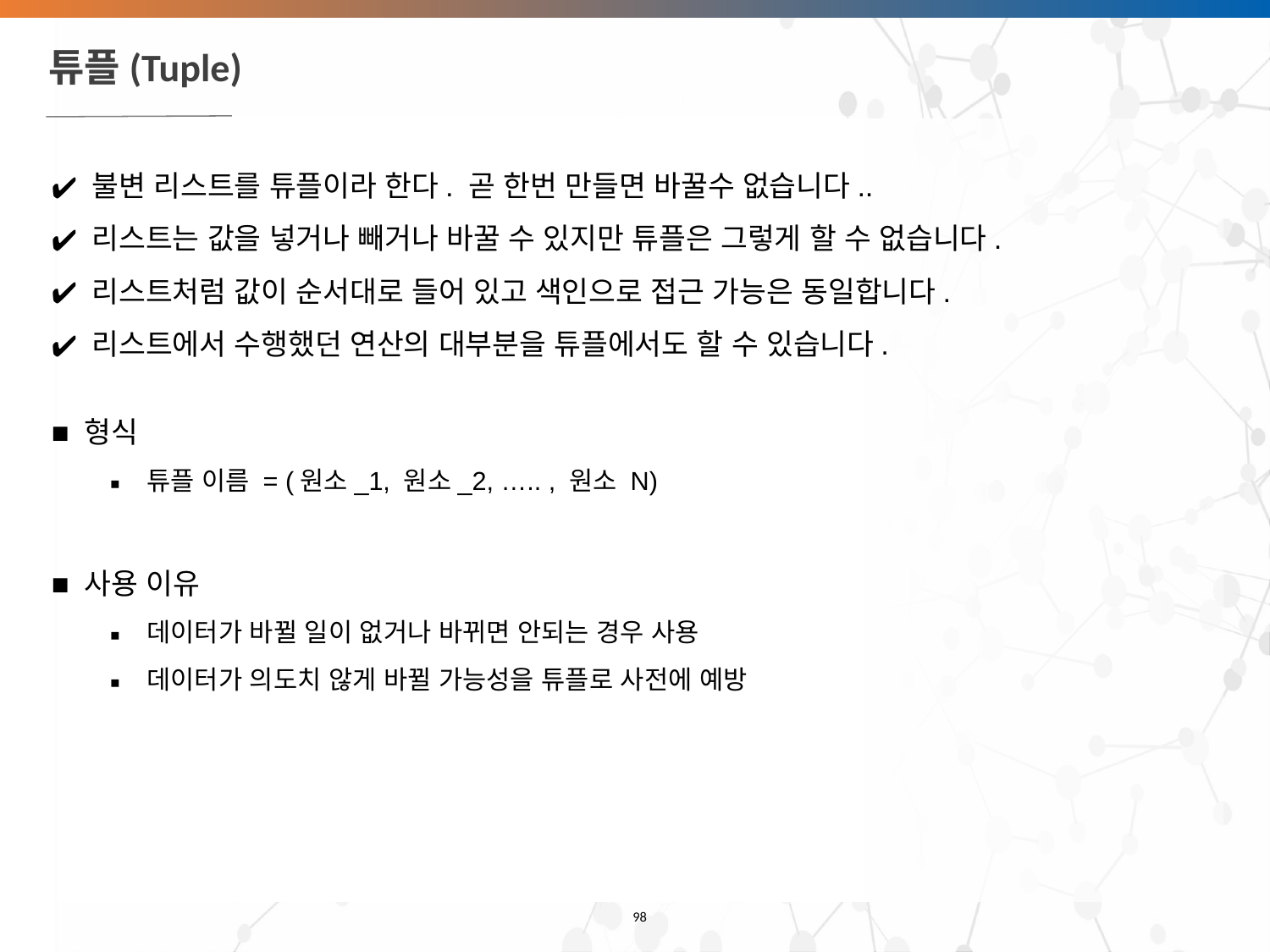

# 튜플(Tuple)
 불변 리스트를 튜플이라 한다. 곧 한번 만들면 바꿀수 없습니다..
 리스트는 값을 넣거나 빼거나 바꿀 수 있지만 튜플은 그렇게 할 수 없습니다.
 리스트처럼 값이 순서대로 들어 있고 색인으로 접근 가능은 동일합니다.
 리스트에서 수행했던 연산의 대부분을 튜플에서도 할 수 있습니다.

■ 형식
튜플 이름 = (원소_1, 원소_2, ….. , 원소 N)

■ 사용 이유
데이터가 바뀔 일이 없거나 바뀌면 안되는 경우 사용
데이터가 의도치 않게 바뀔 가능성을 튜플로 사전에 예방

98